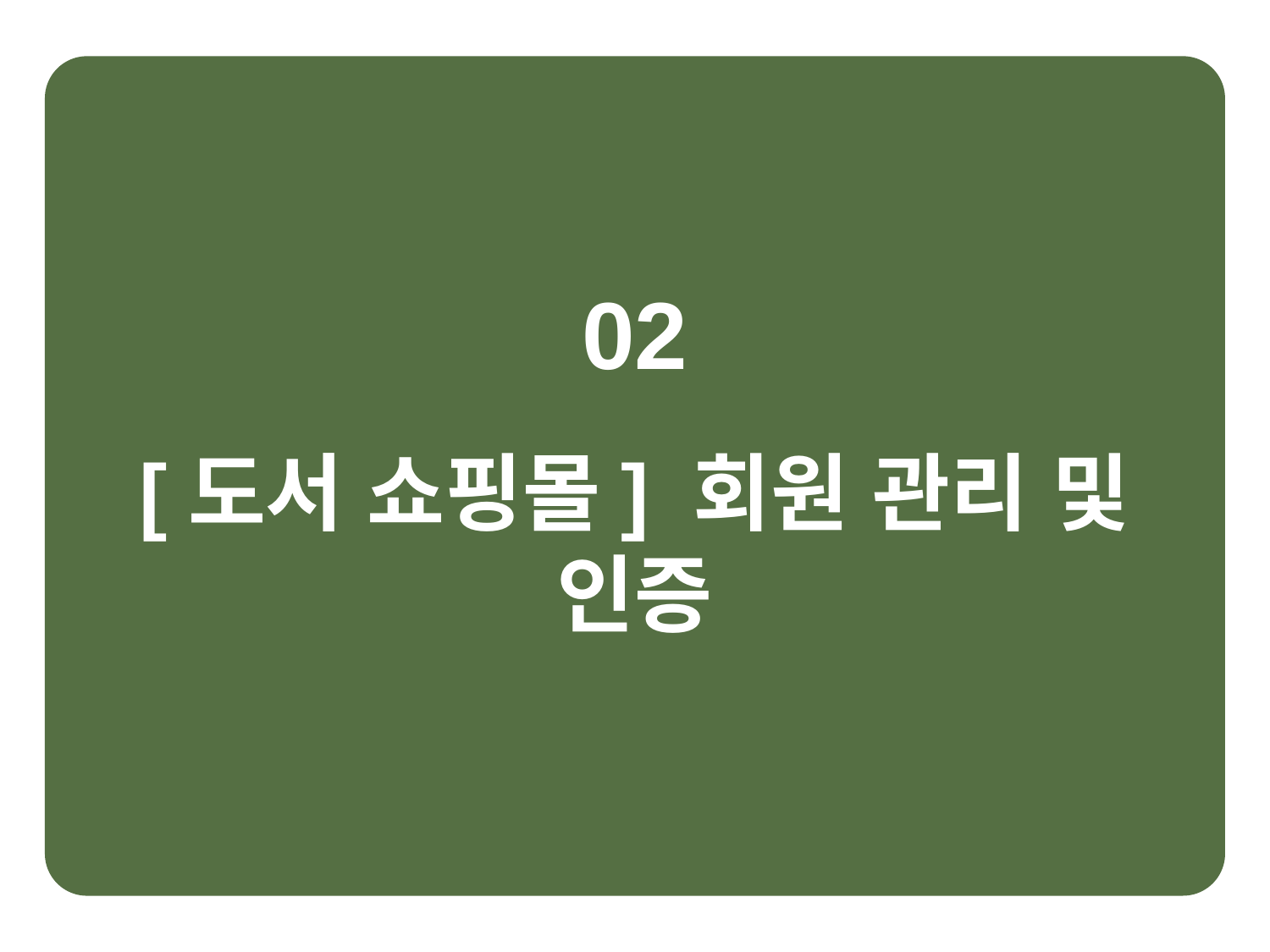

02
[도서 쇼핑몰] 회원 관리 및 인증